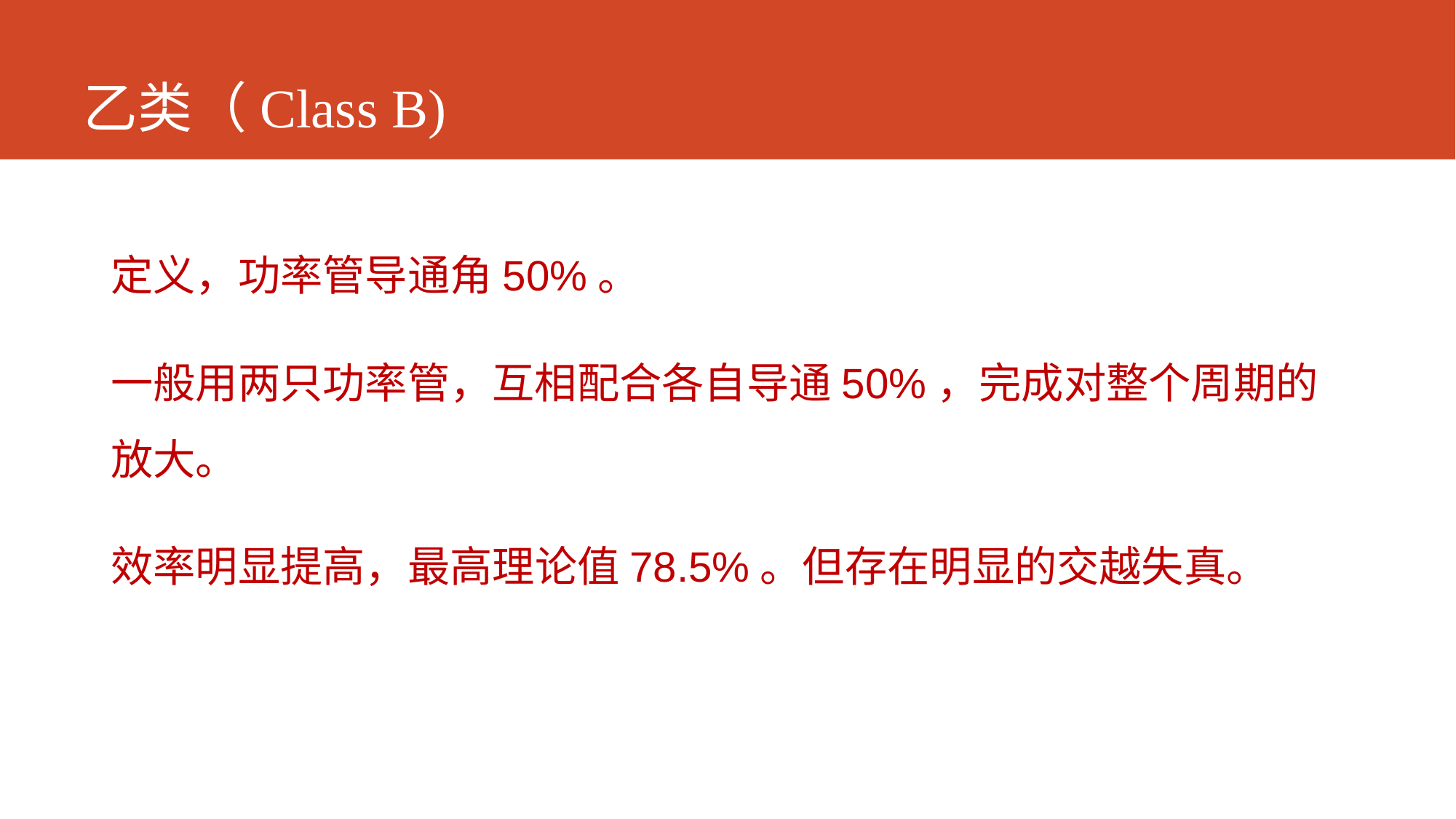

# 乙类（Class B)
定义，功率管导通角50%。
一般用两只功率管，互相配合各自导通50%，完成对整个周期的放大。
效率明显提高，最高理论值78.5%。但存在明显的交越失真。